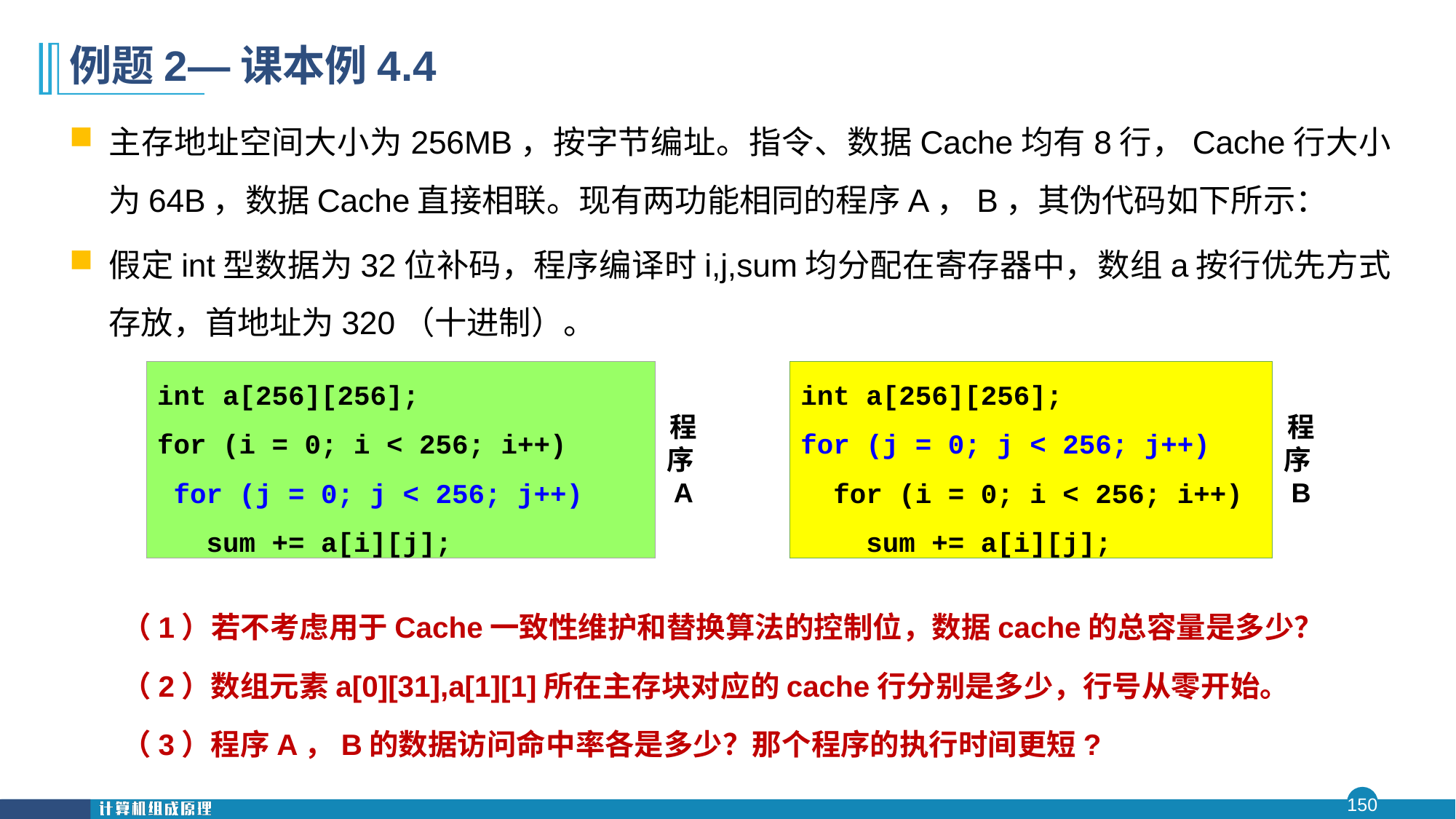

# 例题2—课本例4.4
主存地址空间大小为256MB，按字节编址。指令、数据Cache均有8行，Cache行大小为64B，数据Cache直接相联。现有两功能相同的程序A，B，其伪代码如下所示：
假定int型数据为32位补码，程序编译时i,j,sum均分配在寄存器中，数组a按行优先方式存放，首地址为320（十进制）。

（1）若不考虑用于Cache一致性维护和替换算法的控制位，数据cache的总容量是多少？
（2）数组元素a[0][31],a[1][1]所在主存块对应的cache行分别是多少，行号从零开始。
（3）程序A，B的数据访问命中率各是多少？那个程序的执行时间更短?

int a[256][256];
for (i = 0; i < 256; i++)
 for (j = 0; j < 256; j++)
   sum += a[i][j];
int a[256][256];
for (j = 0; j < 256; j++)
  for (i = 0; i < 256; i++)
    sum += a[i][j];
程序B
程序A